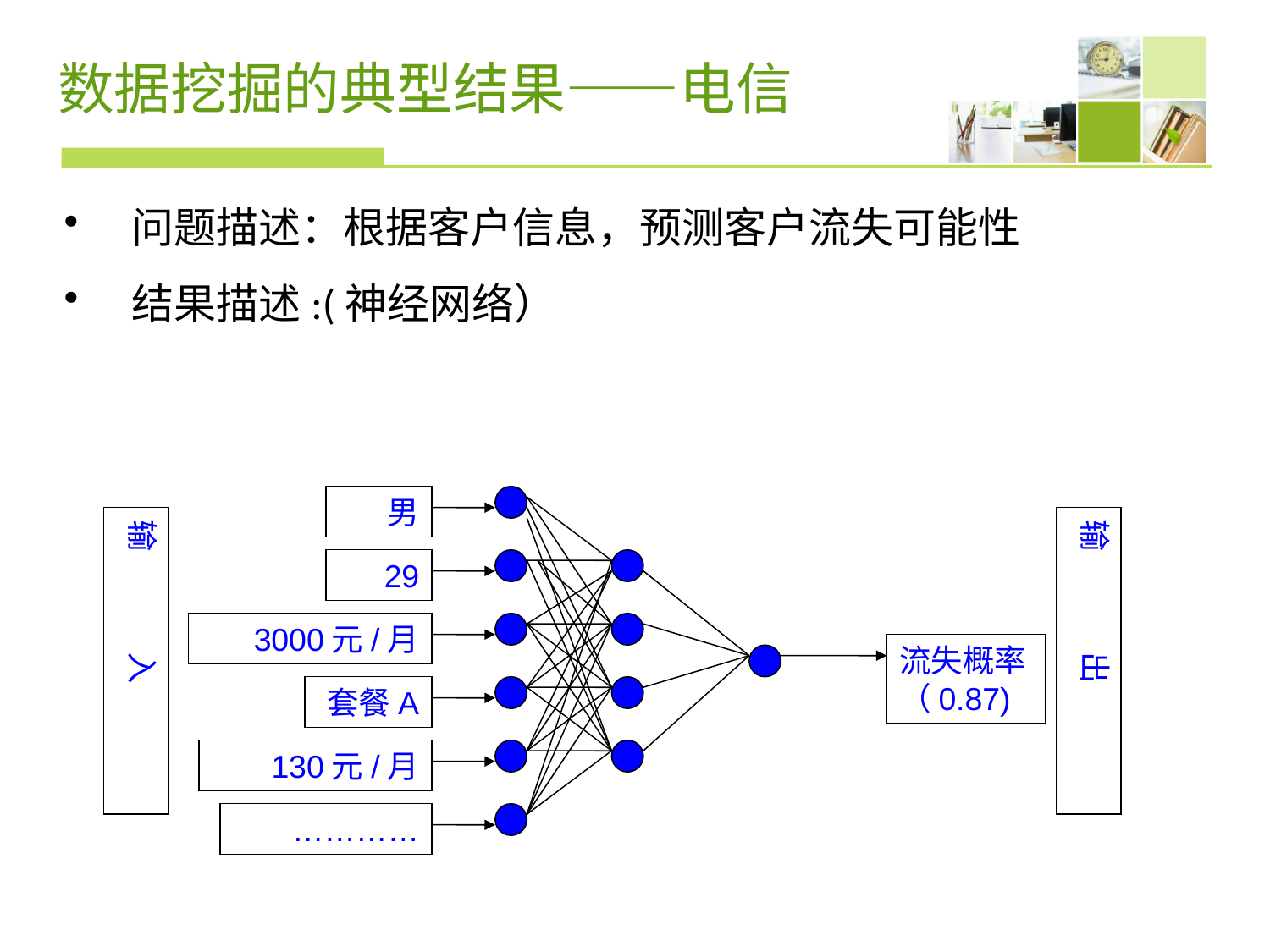

# 数据挖掘的典型结果——电信
 问题描述：根据客户信息，预测客户流失可能性
 结果描述:(神经网络）

男

输              入

输              出

29

3000元/月

流失概率
（0.87)

套餐A

130元/月

…………